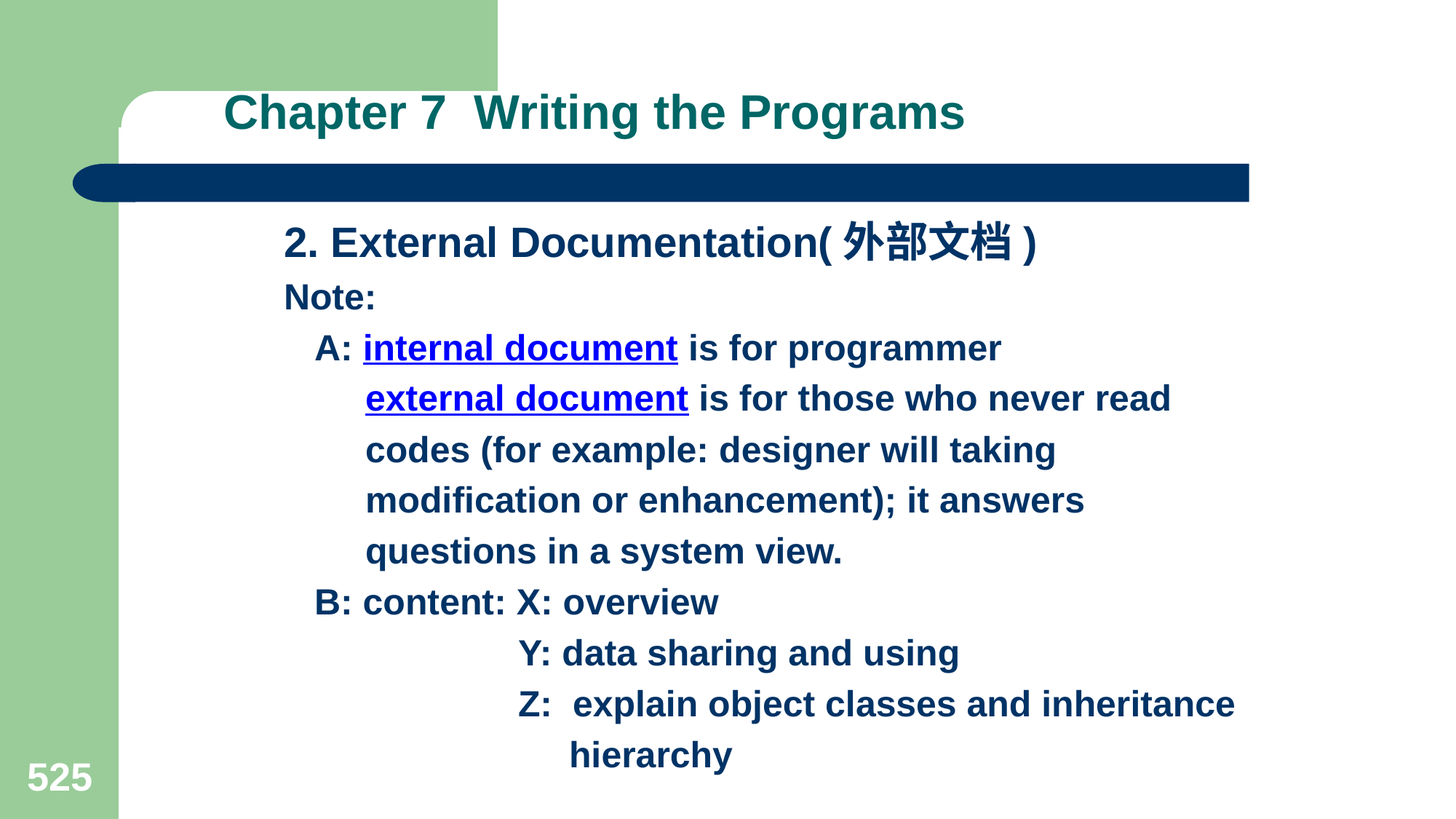

# Chapter 7  Writing the Programs
2. External Documentation(外部文档)
Note:
   A: internal document is for programmer
        external document is for those who never read
        codes (for example: designer will taking
        modification or enhancement); it answers
        questions in a system view.
   B: content: X: overview
                       Y: data sharing and using
                       Z:  explain object classes and inheritance
                            hierarchy
525